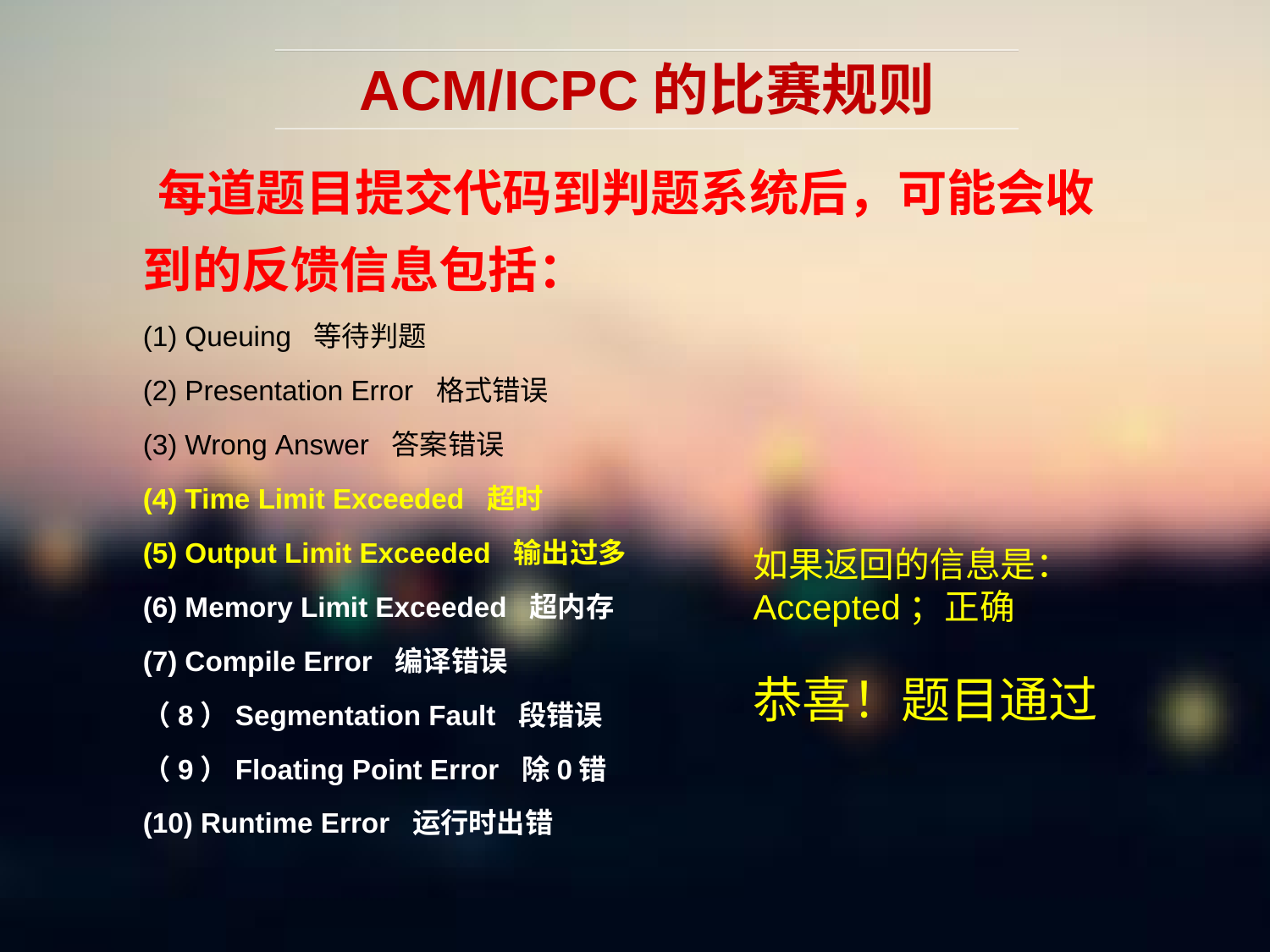

# ACM/ICPC的比赛规则
每道题目提交代码到判题系统后，可能会收
到的反馈信息包括：
(1) Queuing  等待判题
(2) Presentation Error  格式错误
(3) Wrong Answer  答案错误
(4) Time Limit Exceeded  超时
(5) Output Limit Exceeded  输出过多
(6) Memory Limit Exceeded  超内存
(7) Compile Error  编译错误
（8）Segmentation Fault  段错误
（9）Floating Point Error  除0错
(10) Runtime Error  运行时出错

如果返回的信息是：
Accepted；正确

恭喜！题目通过
7